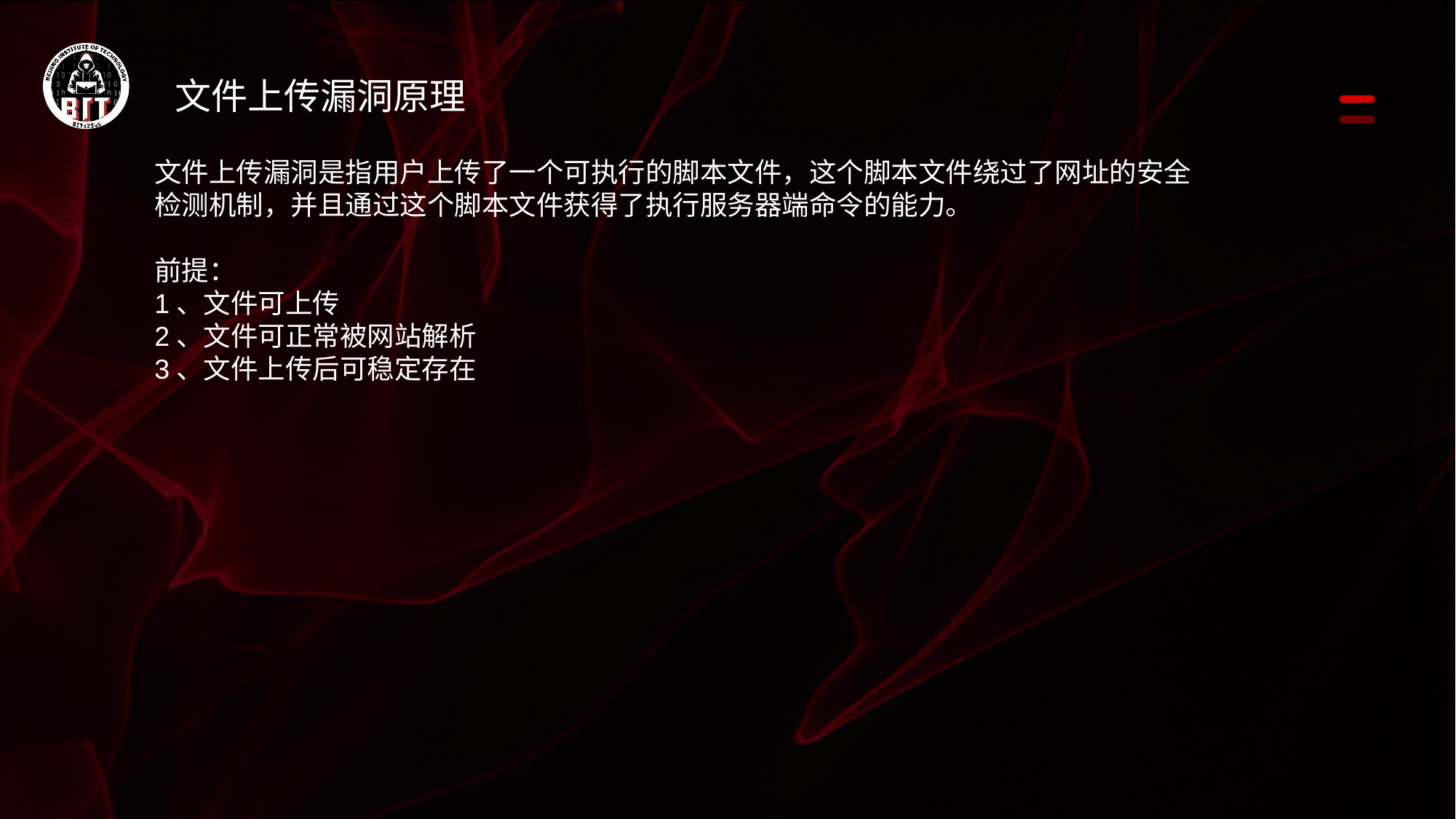

文件上传漏洞原理
文件上传漏洞是指用户上传了一个可执行的脚本文件，这个脚本文件绕过了网址的安全检测机制，并且通过这个脚本文件获得了执行服务器端命令的能力。

前提：
1、文件可上传
2、文件可正常被网站解析
3、文件上传后可稳定存在